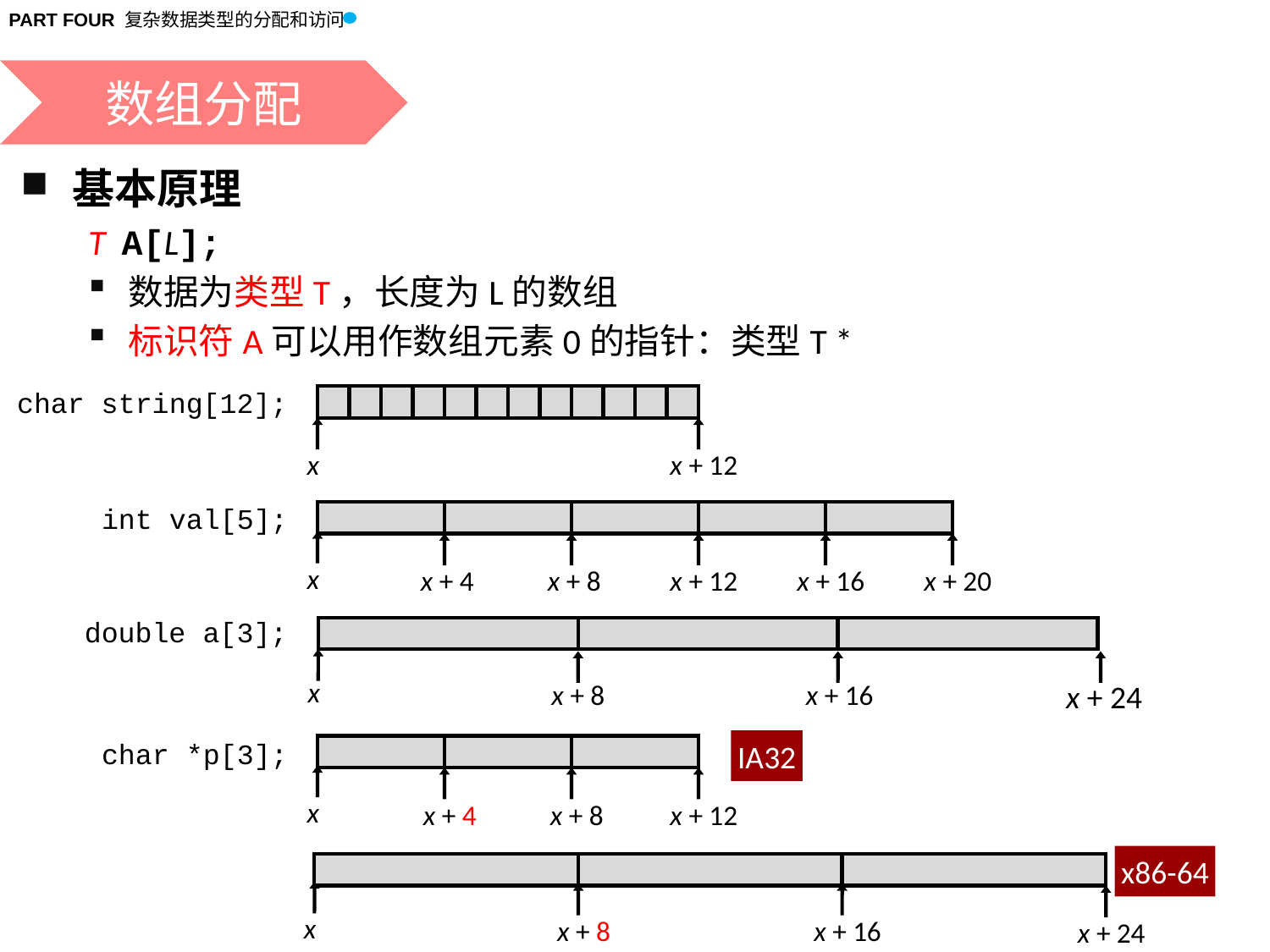

PART FOUR 复杂数据类型的分配和访问

数组分配
基本原理
T  A[L];
数据为类型T，长度为L的数组
标识符A可以用作数组元素0的指针：类型T *
char string[12];

x
x + 12
int val[5];

x
x + 4
x + 8
x + 12
x + 16
x + 20
double a[3];

x
x + 8
x + 16
x + 24
char *p[3];
IA32

x
x + 4
x + 8
x + 12
x86-64

x
x + 8
x + 16
x + 24